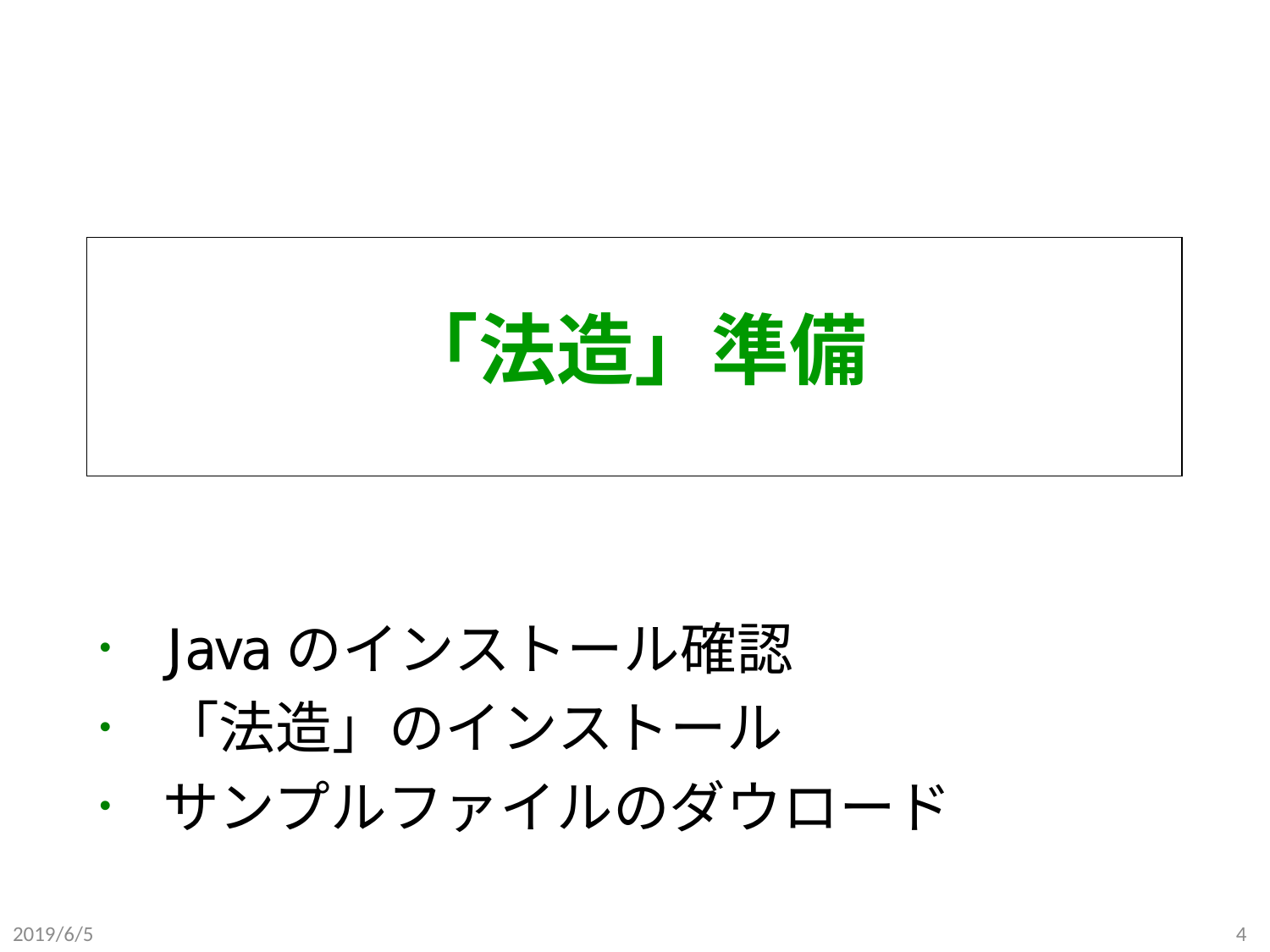

# 「法造」準備
Javaのインストール確認
「法造」のインストール
サンプルファイルのダウロード
2019/6/5
4